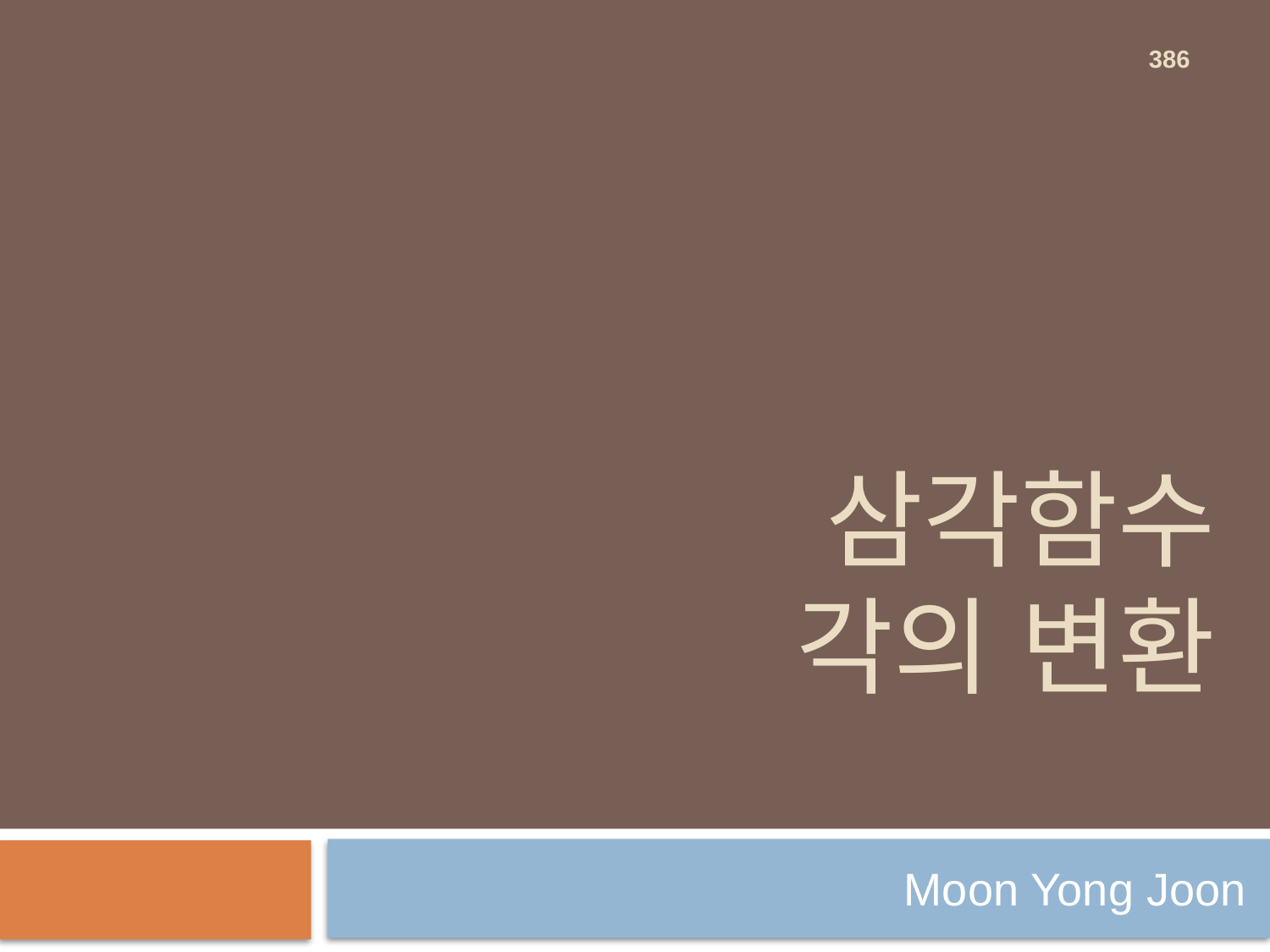

386
# 삼각함수 각의 변환
Moon Yong Joon